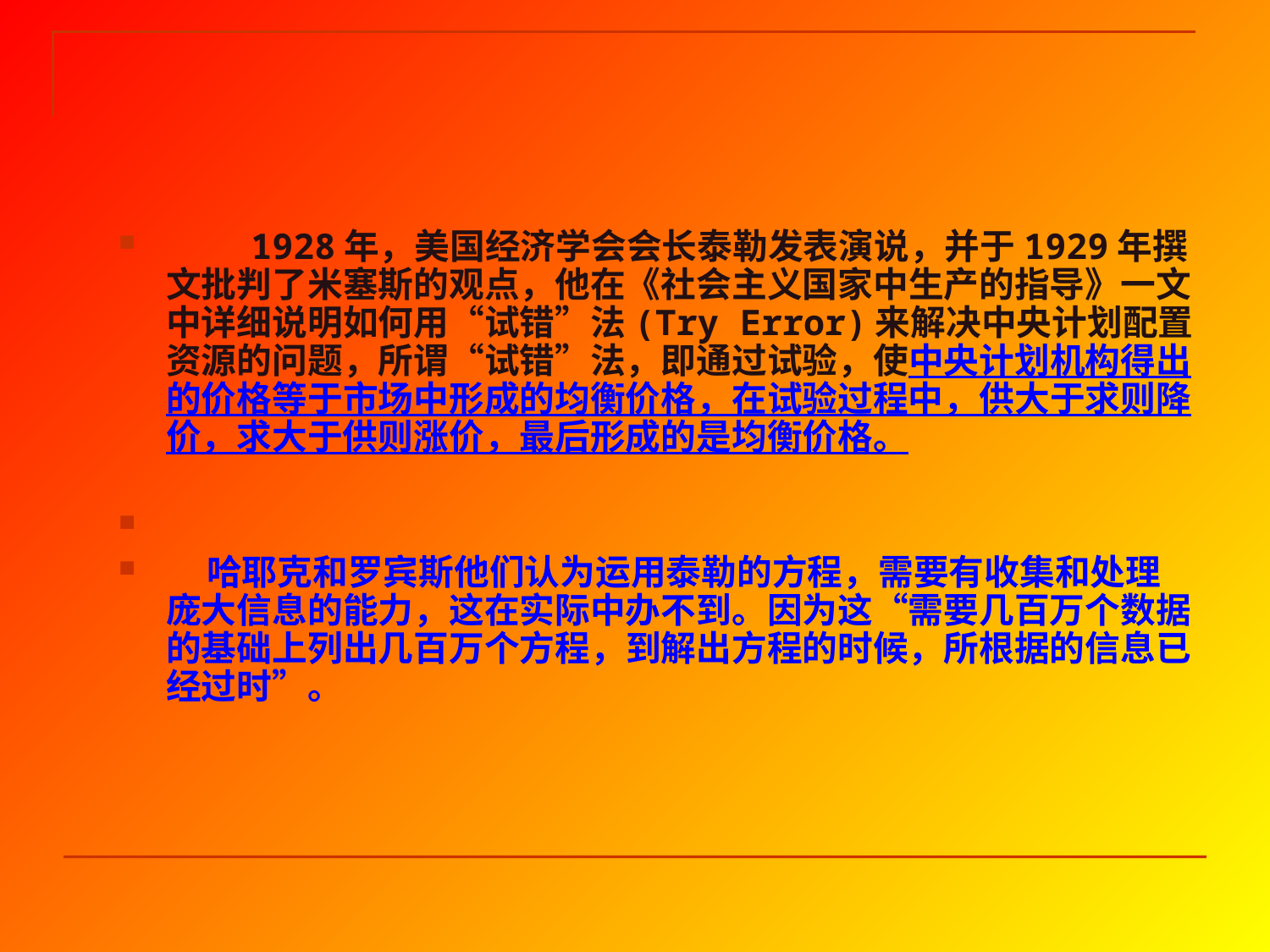

1928年，美国经济学会会长泰勒发表演说，并于1929年撰文批判了米塞斯的观点，他在《社会主义国家中生产的指导》一文中详细说明如何用“试错”法(Try Error)来解决中央计划配置资源的问题，所谓“试错”法，即通过试验，使中央计划机构得出的价格等于市场中形成的均衡价格，在试验过程中，供大于求则降价，求大于供则涨价，最后形成的是均衡价格。

    哈耶克和罗宾斯他们认为运用泰勒的方程，需要有收集和处理庞大信息的能力，这在实际中办不到。因为这“需要几百万个数据的基础上列出几百万个方程，到解出方程的时候，所根据的信息已经过时”。